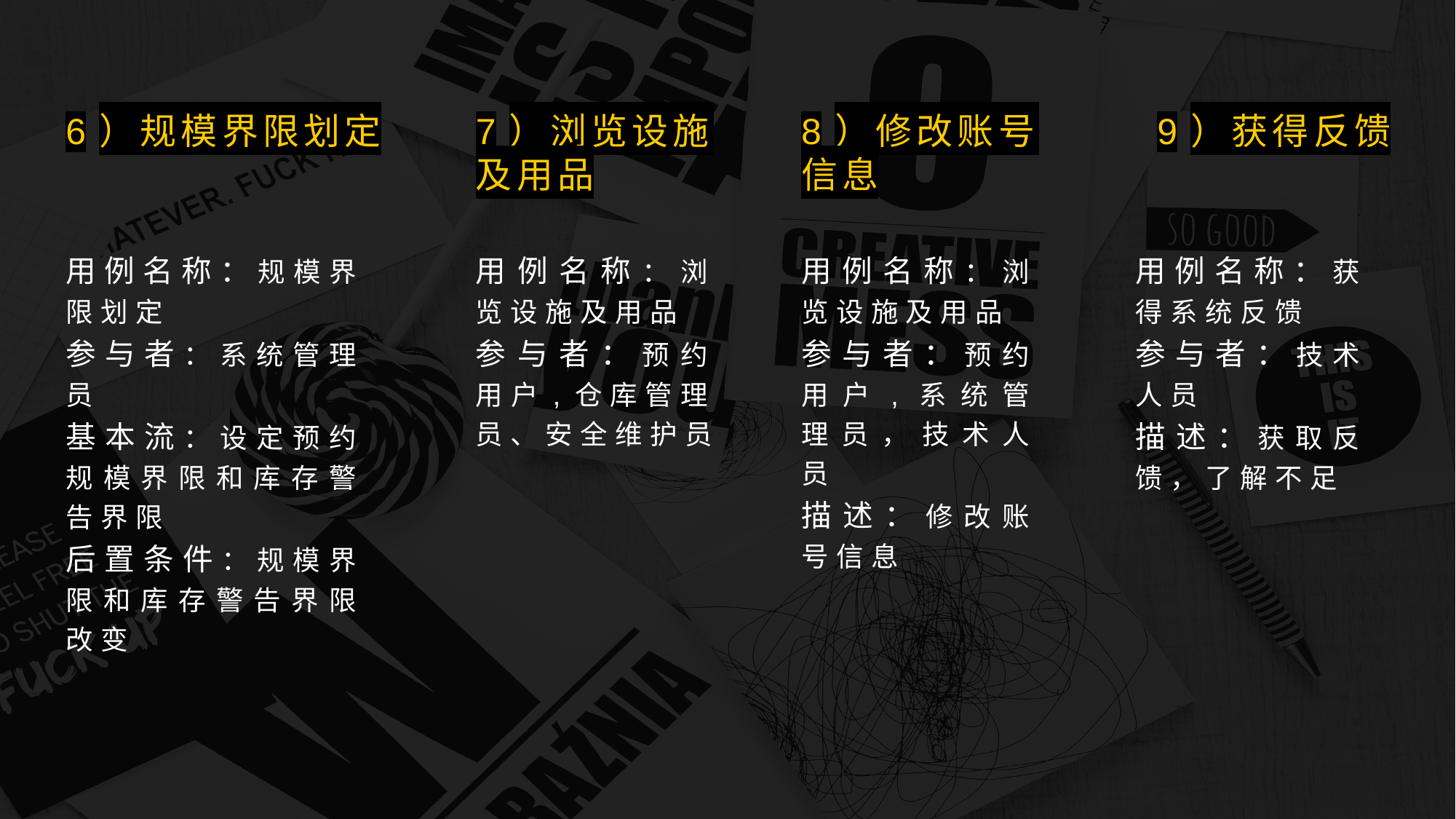

6）规模界限划定
7）浏览设施及用品
8）修改账号信息
9）获得反馈
用例名称：规模界限划定
参与者：系统管理员
基本流：设定预约规模界限和库存警告界限
后置条件：规模界限和库存警告界限改变
用例名称：浏览设施及用品
参与者：预约用户,仓库管理员、安全维护员
用例名称：浏览设施及用品
参与者：预约用户,系统管理员，技术人员
描述：修改账号信息
用例名称：获得系统反馈
参与者：技术人员
描述：获取反馈，了解不足